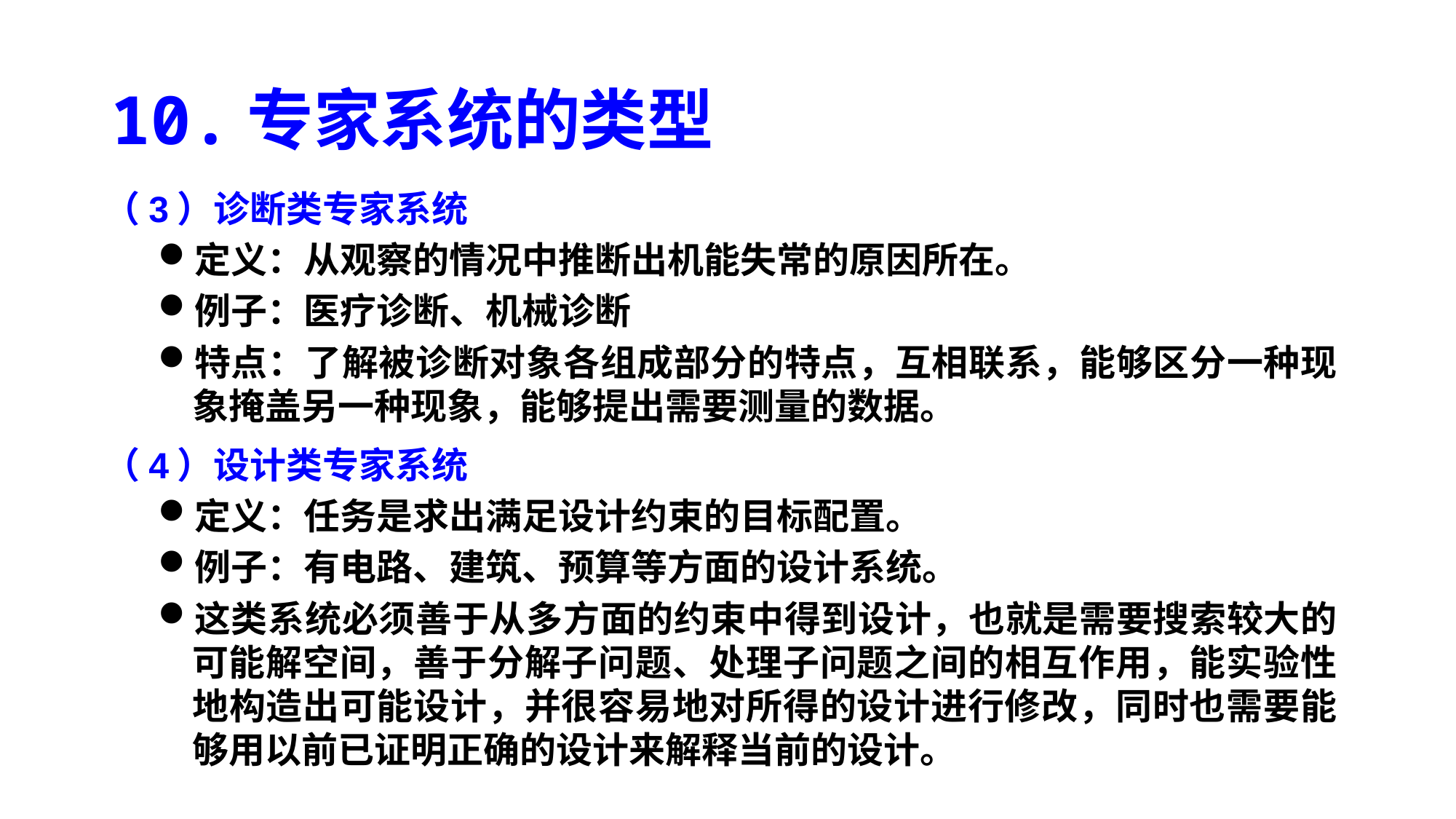

# 10.专家系统的类型

（3）诊断类专家系统
定义：从观察的情况中推断出机能失常的原因所在。
例子：医疗诊断、机械诊断
特点：了解被诊断对象各组成部分的特点，互相联系，能够区分一种现象掩盖另一种现象，能够提出需要测量的数据。
（4）设计类专家系统
定义：任务是求出满足设计约束的目标配置。
例子：有电路、建筑、预算等方面的设计系统。
这类系统必须善于从多方面的约束中得到设计，也就是需要搜索较大的可能解空间，善于分解子问题、处理子问题之间的相互作用，能实验性地构造出可能设计，并很容易地对所得的设计进行修改，同时也需要能够用以前已证明正确的设计来解释当前的设计。